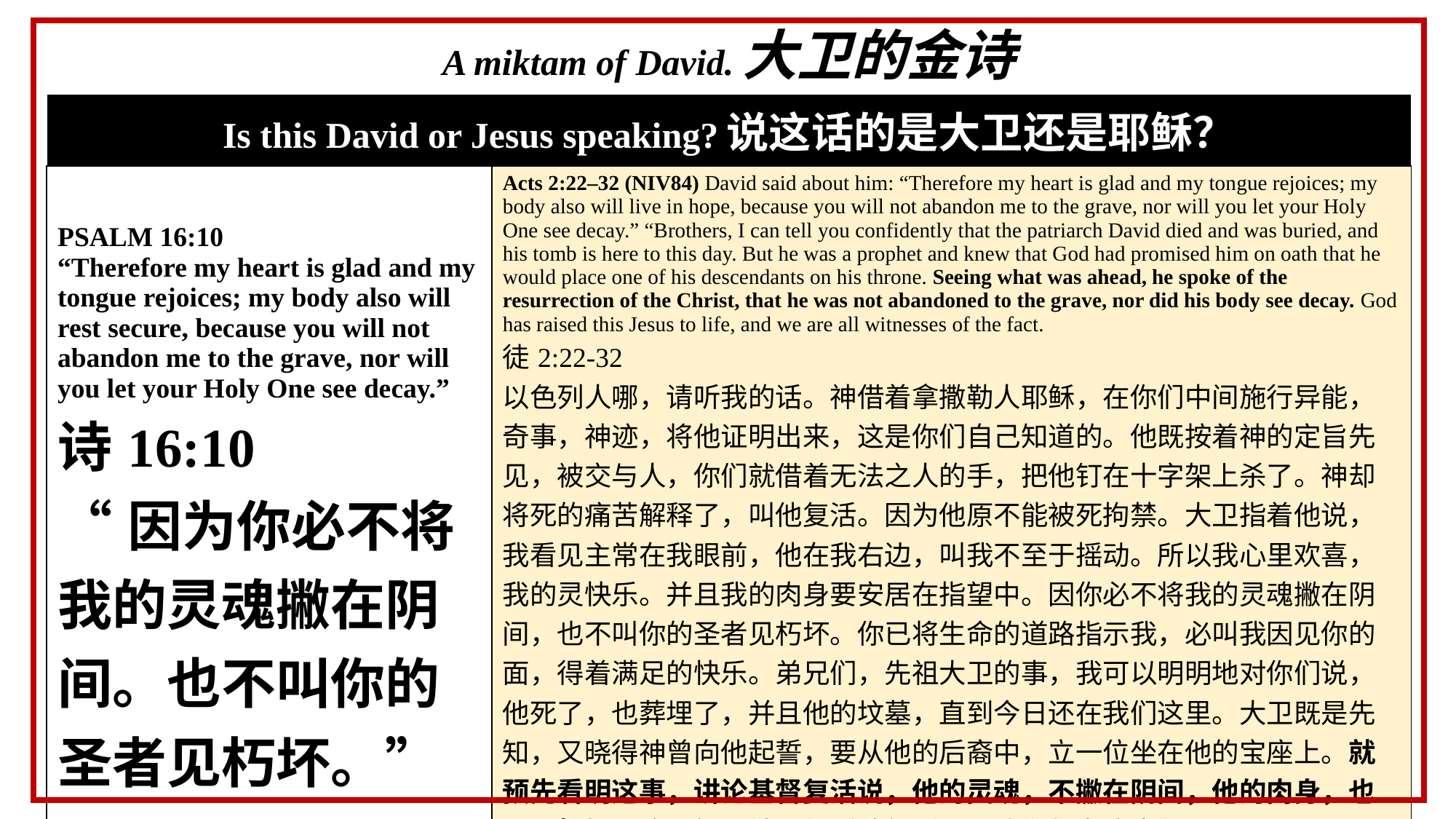

# A miktam of David.大卫的金诗
| Is this David or Jesus speaking?说这话的是大卫还是耶稣？ |  |
| --- | --- |
| PSALM 16:10 “Therefore my heart is glad and my tongue rejoices; my body also will rest secure, because you will not abandon me to the grave, nor will you let your Holy One see decay.” 诗16:10 “因为你必不将我的灵魂撇在阴间。也不叫你的圣者见朽坏。” | Acts 2:22–32 (NIV84) David said about him: “Therefore my heart is glad and my tongue rejoices; my body also will live in hope, because you will not abandon me to the grave, nor will you let your Holy One see decay.” “Brothers, I can tell you confidently that the patriarch David died and was buried, and his tomb is here to this day. But he was a prophet and knew that God had promised him on oath that he would place one of his descendants on his throne. Seeing what was ahead, he spoke of the resurrection of the Christ, that he was not abandoned to the grave, nor did his body see decay. God has raised this Jesus to life, and we are all witnesses of the fact. 徒2:22-32 以色列人哪，请听我的话。神借着拿撒勒人耶稣，在你们中间施行异能，奇事，神迹，将他证明出来，这是你们自己知道的。他既按着神的定旨先见，被交与人，你们就借着无法之人的手，把他钉在十字架上杀了。神却将死的痛苦解释了，叫他复活。因为他原不能被死拘禁。大卫指着他说，我看见主常在我眼前，他在我右边，叫我不至于摇动。所以我心里欢喜，我的灵快乐。并且我的肉身要安居在指望中。因你必不将我的灵魂撇在阴间，也不叫你的圣者见朽坏。你已将生命的道路指示我，必叫我因见你的面，得着满足的快乐。弟兄们，先祖大卫的事，我可以明明地对你们说，他死了，也葬埋了，并且他的坟墓，直到今日还在我们这里。大卫既是先知，又晓得神曾向他起誓，要从他的后裔中，立一位坐在他的宝座上。就预先看明这事，讲论基督复活说，他的灵魂，不撇在阴间，他的肉身，也不见朽坏。这耶稣，神已经叫他复活了，我们都为这事作见证。 |